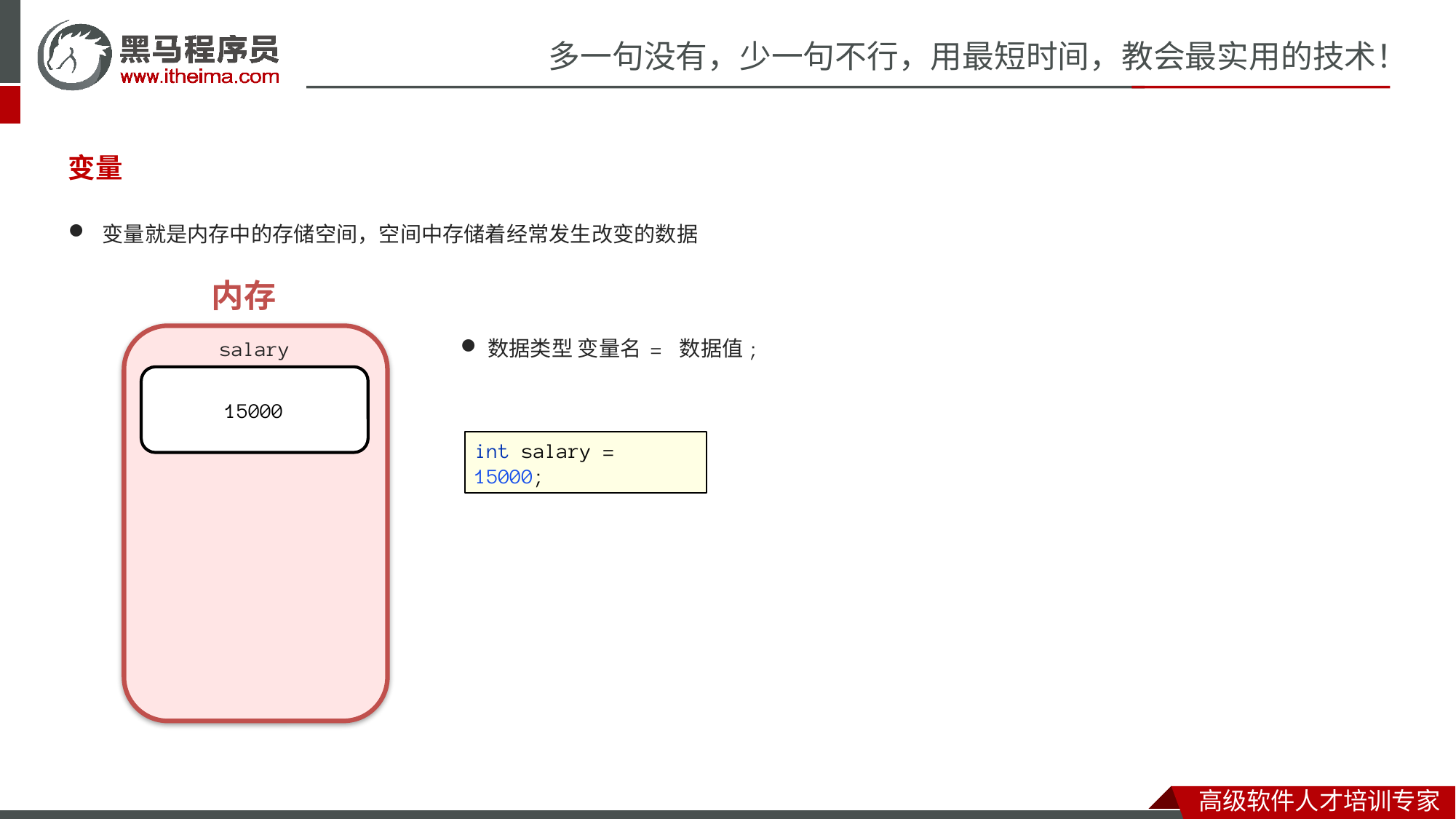

变量
变量就是内存中的存储空间，空间中存储着经常发生改变的数据
内存

salary
数据类型 变量名 = 数据值;
15000
int salary = 15000;